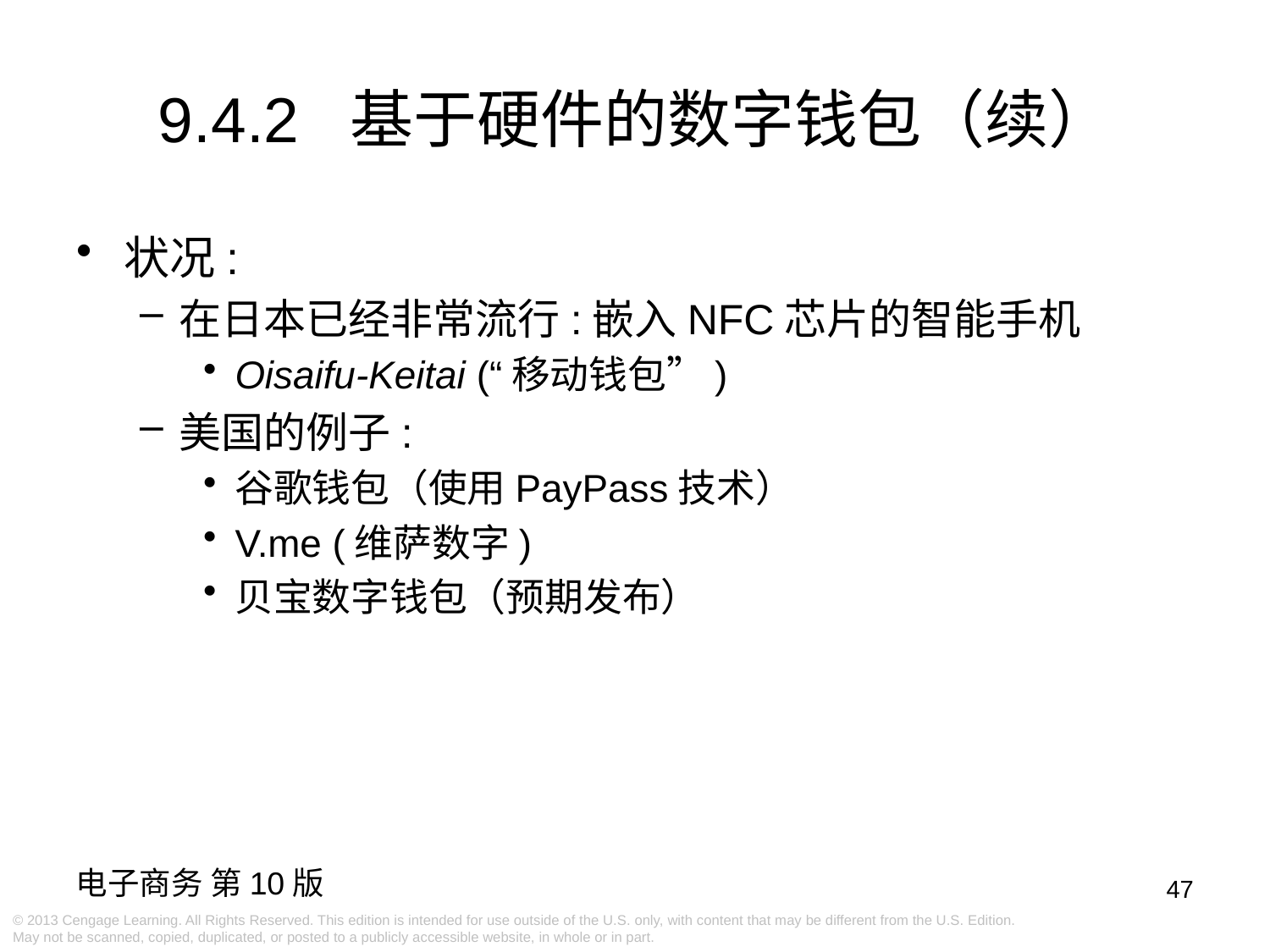

# 9.4.2  基于硬件的数字钱包（续）
状况:
在日本已经非常流行:嵌入NFC芯片的智能手机
Oisaifu-Keitai (“移动钱包”)
美国的例子:
谷歌钱包（使用PayPass技术）
V.me (维萨数字)
贝宝数字钱包（预期发布）

47